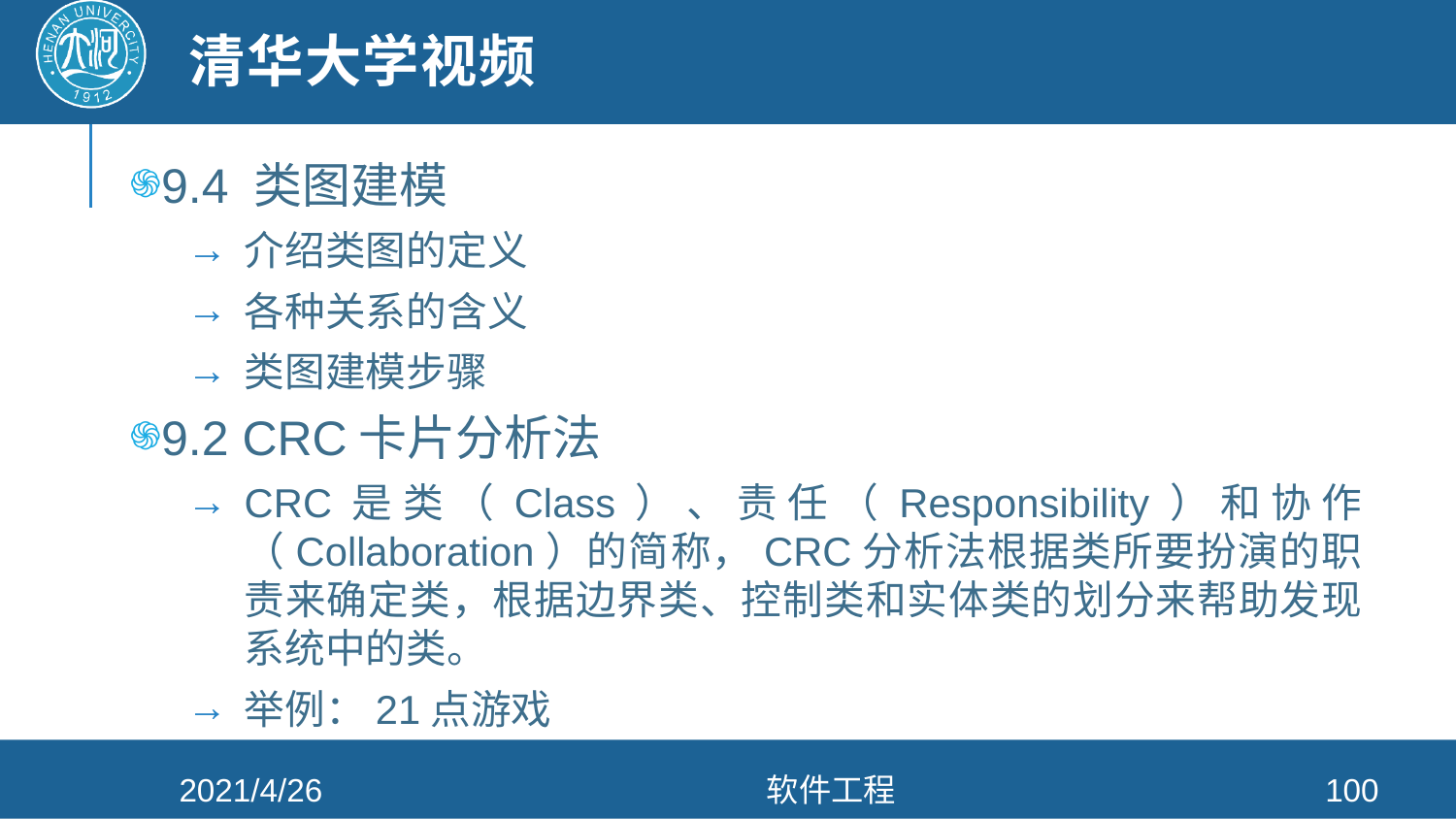

# 清华大学视频
9.4 类图建模
介绍类图的定义
各种关系的含义
类图建模步骤
9.2 CRC卡片分析法
CRC是类（Class）、责任（Responsibility）和协作（Collaboration）的简称，CRC分析法根据类所要扮演的职责来确定类，根据边界类、控制类和实体类的划分来帮助发现系统中的类。
举例：21点游戏
2021/4/26
软件工程
100